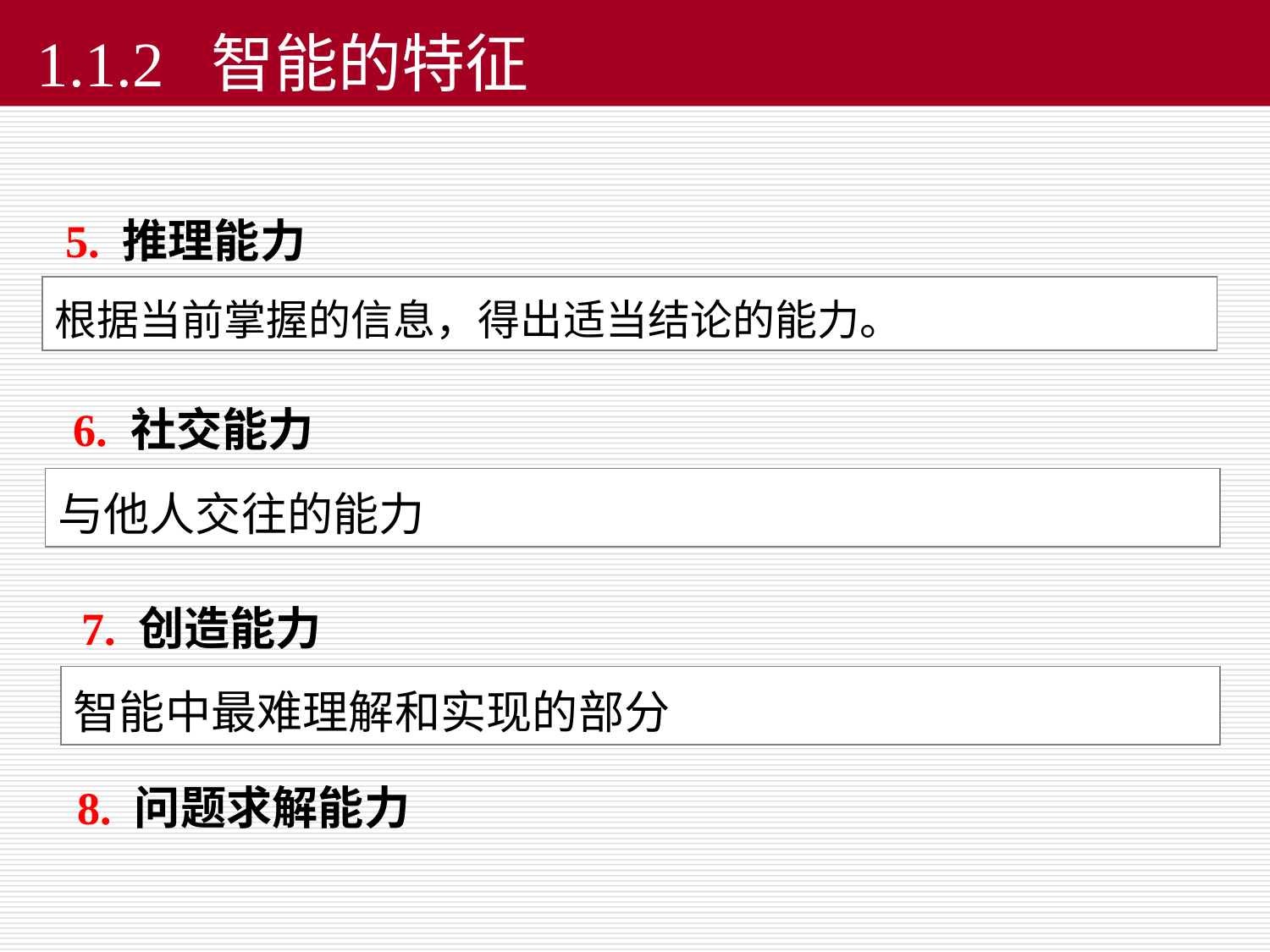

# 1.1.2  智能的特征
5. 推理能力
根据当前掌握的信息，得出适当结论的能力。
6. 社交能力
与他人交往的能力
7. 创造能力
智能中最难理解和实现的部分
8. 问题求解能力
15